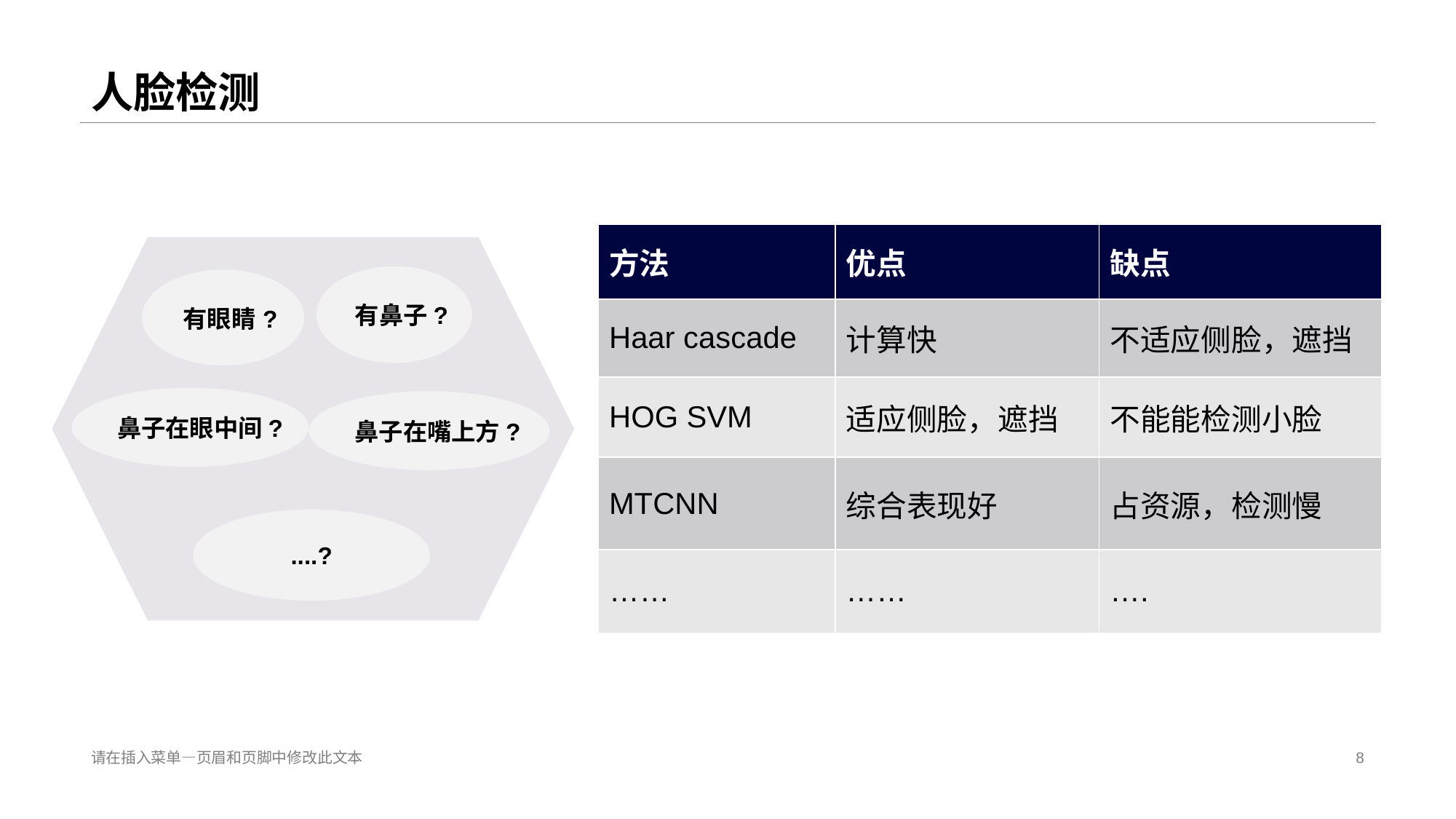

# 人脸检测
| 方法 | 优点 | 缺点 |
| --- | --- | --- |
| Haar cascade | 计算快 | 不适应侧脸，遮挡 |
| HOG SVM | 适应侧脸，遮挡 | 不能能检测小脸 |
| MTCNN | 综合表现好 | 占资源，检测慢 |
| …… | …… | …. |

有鼻子?
有眼睛?
鼻子在眼中间?
鼻子在嘴上方?
....?
请在插入菜单—页眉和页脚中修改此文本
8